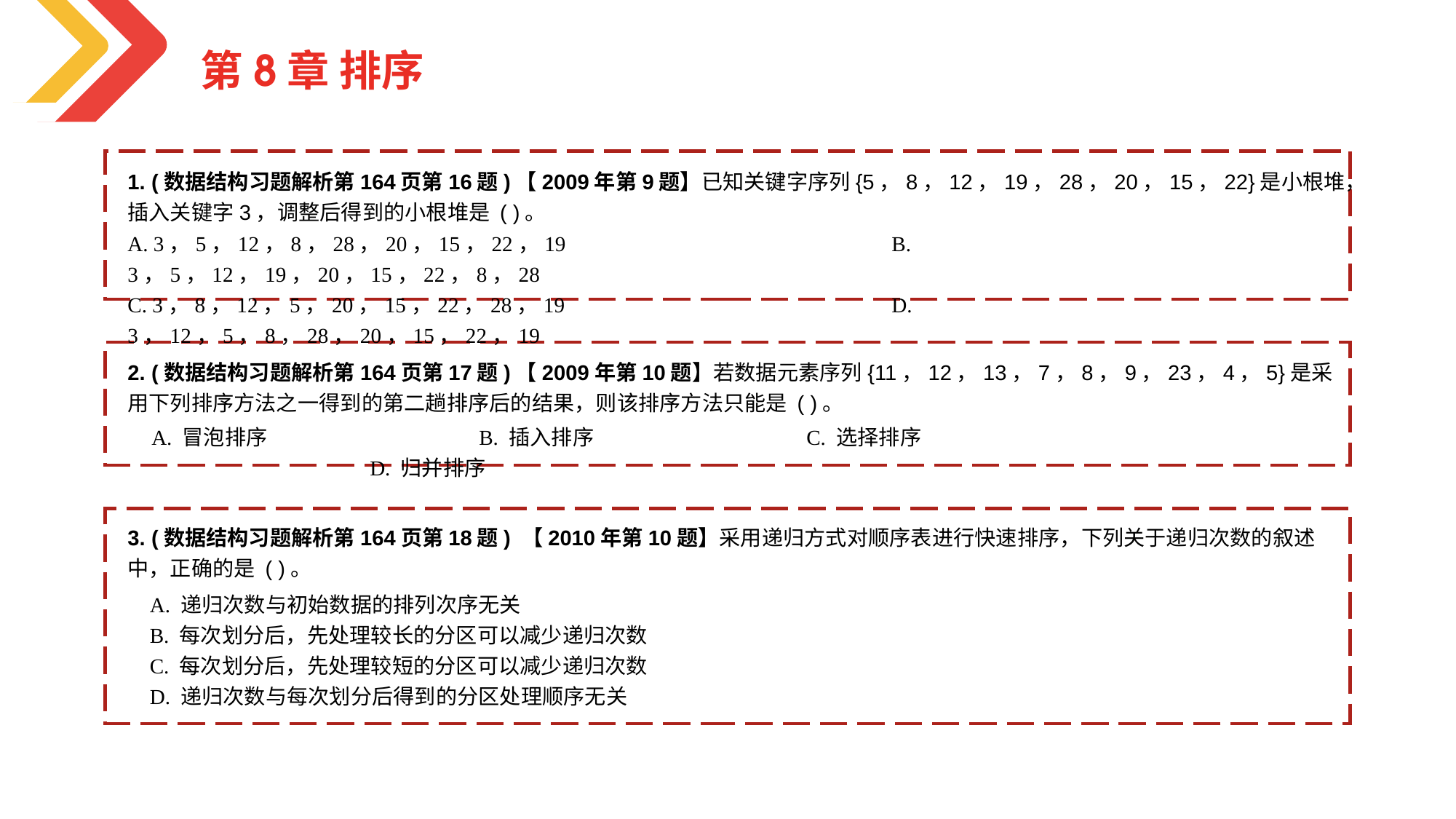

第8章 排序

1. (数据结构习题解析第164页第16题)【2009年第9题】已知关键字序列{5，8，12，19，28，20，15，22}是小根堆，插入关键字3，调整后得到的小根堆是 ( )。
A. 3，5，12，8，28，20，15，22，19			B. 3，5，12，19，20，15，22，8，28
C. 3，8，12，5，20，15，22，28，19			D. 3，12，5，8，28，20，15，22，19

2. (数据结构习题解析第164页第17题)【2009年第10题】若数据元素序列{11，12，13，7，8，9，23，4，5}是采用下列排序方法之一得到的第二趟排序后的结果，则该排序方法只能是 ( )。
A. 冒泡排序 		B. 插入排序		C. 选择排序		D. 归并排序

3. (数据结构习题解析第164页第18题) 【2010年第10题】采用递归方式对顺序表进行快速排序，下列关于递归次数的叙述中，正确的是 ( )。
A. 递归次数与初始数据的排列次序无关
B. 每次划分后，先处理较长的分区可以减少递归次数
C. 每次划分后，先处理较短的分区可以减少递归次数
D. 递归次数与每次划分后得到的分区处理顺序无关